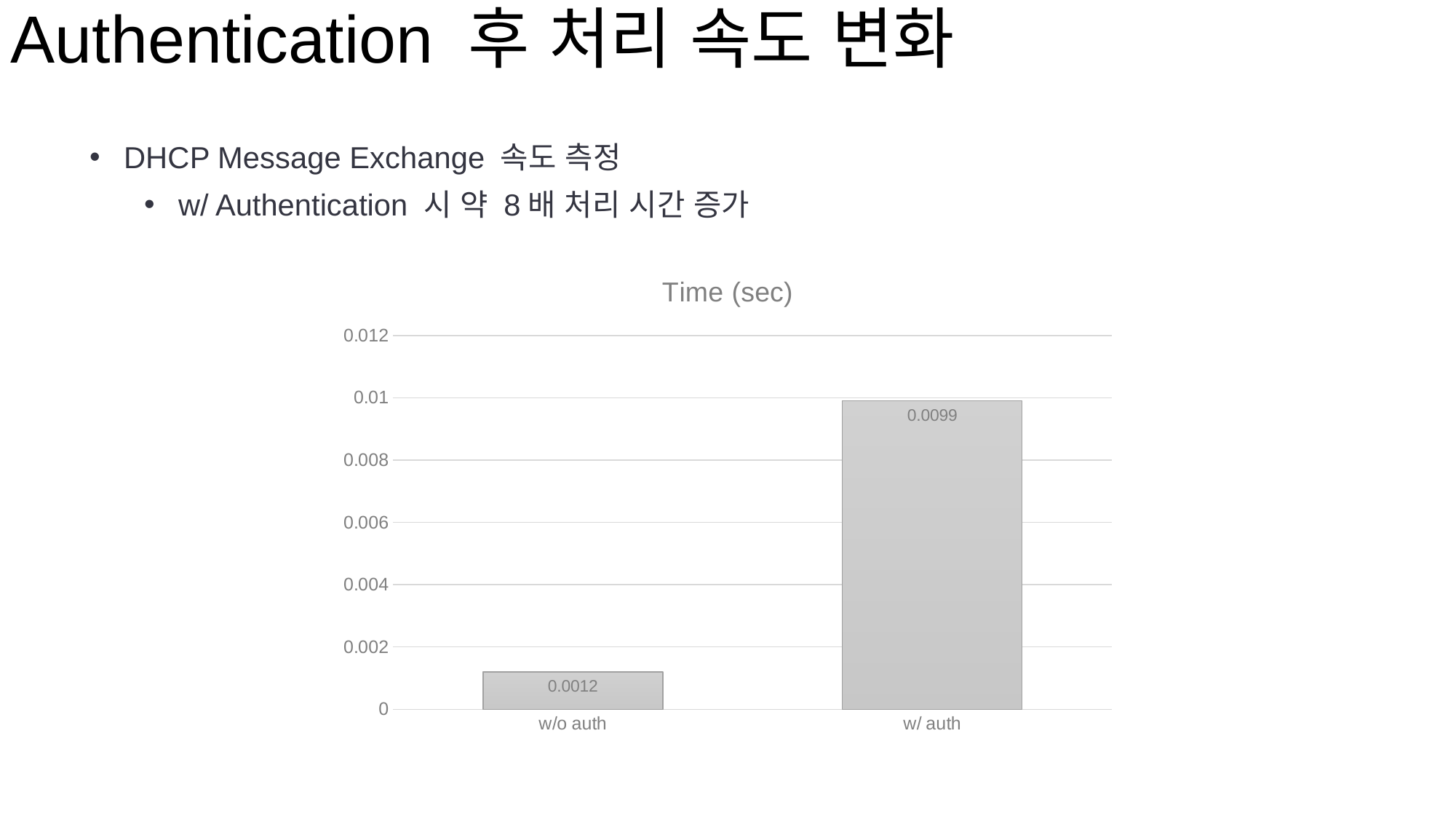

Authentication 후 처리 속도 변화
DHCP Message Exchange 속도 측정
w/ Authentication 시 약 8배 처리 시간 증가

### Chart: Time (sec)

| Category | Time |
|---|---|
| w/o auth | 0.0012 |
| w/ auth | 0.0099 |